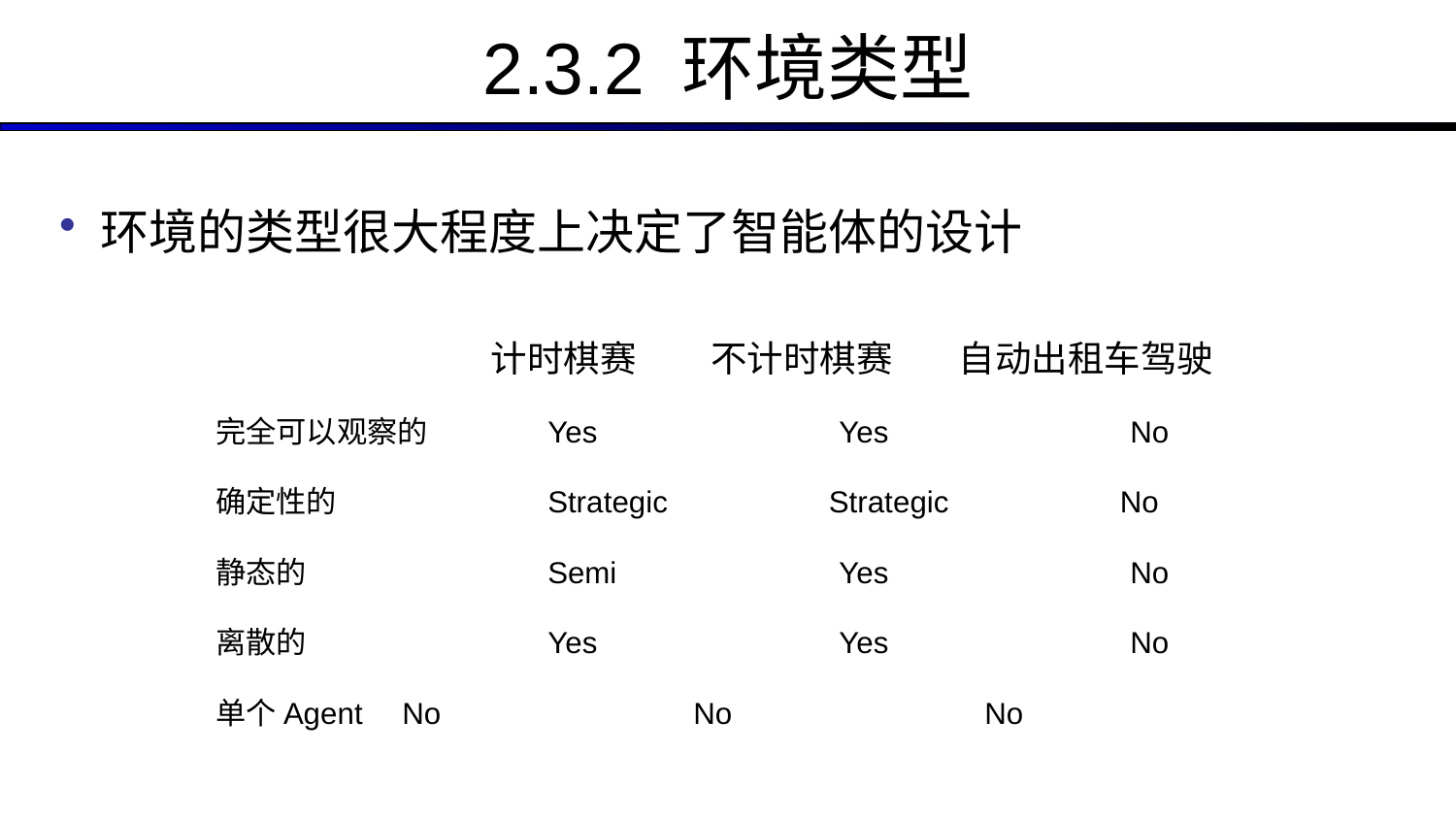

# 2.3.2 环境类型
环境的类型很大程度上决定了智能体的设计
		            计时棋赛         不计时棋赛        自动出租车驾驶

完全可以观察的	Yes		Yes		No

确定性的		Strategic	                Strategic	                No

静态的 		Semi		Yes 		No

离散的		Yes 		Yes		No

单个Agent	No		No		No